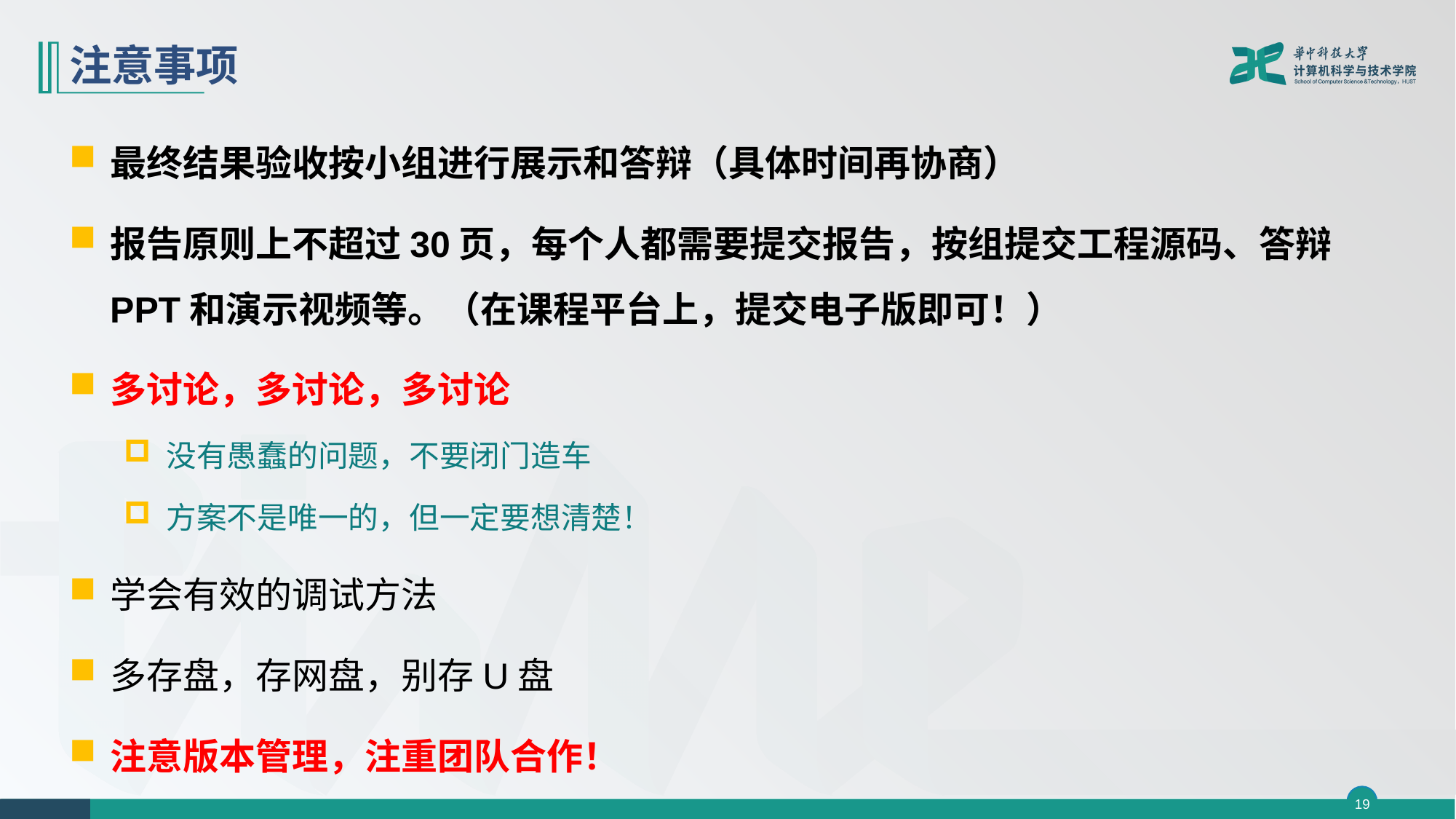

# 注意事项
最终结果验收按小组进行展示和答辩（具体时间再协商）
报告原则上不超过30页，每个人都需要提交报告，按组提交工程源码、答辩PPT和演示视频等。（在课程平台上，提交电子版即可！）
多讨论，多讨论，多讨论
没有愚蠢的问题，不要闭门造车
方案不是唯一的，但一定要想清楚！
学会有效的调试方法
多存盘，存网盘，别存U盘
注意版本管理，注重团队合作！